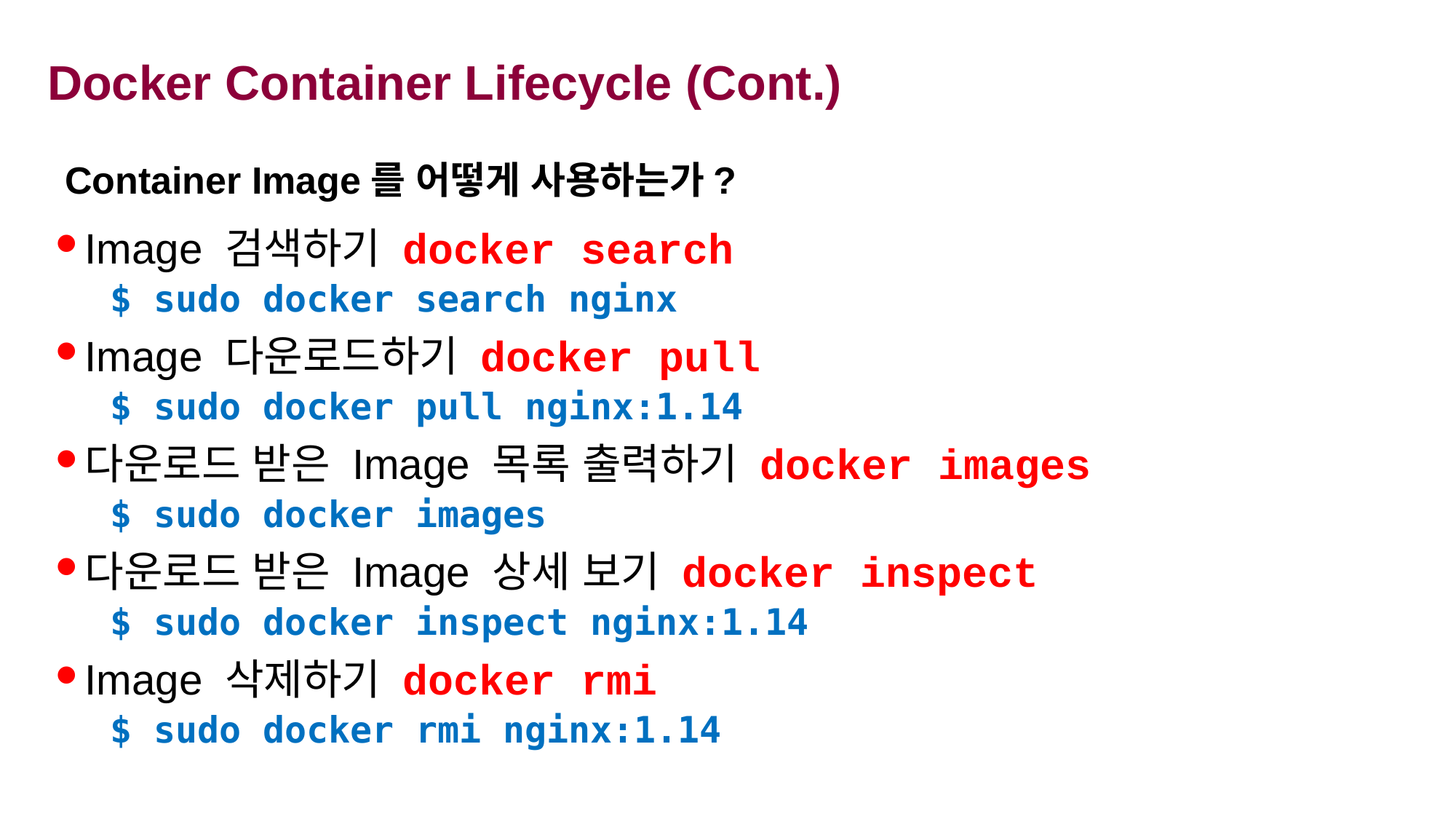

# Docker Container Lifecycle (Cont.)
Container Image를 어떻게 사용하는가?
Image 검색하기 docker search
$ sudo docker search nginx
Image 다운로드하기 docker pull
$ sudo docker pull nginx:1.14
다운로드 받은 Image 목록 출력하기 docker images
$ sudo docker images
다운로드 받은 Image 상세 보기 docker inspect
$ sudo docker inspect nginx:1.14
Image 삭제하기 docker rmi
$ sudo docker rmi nginx:1.14